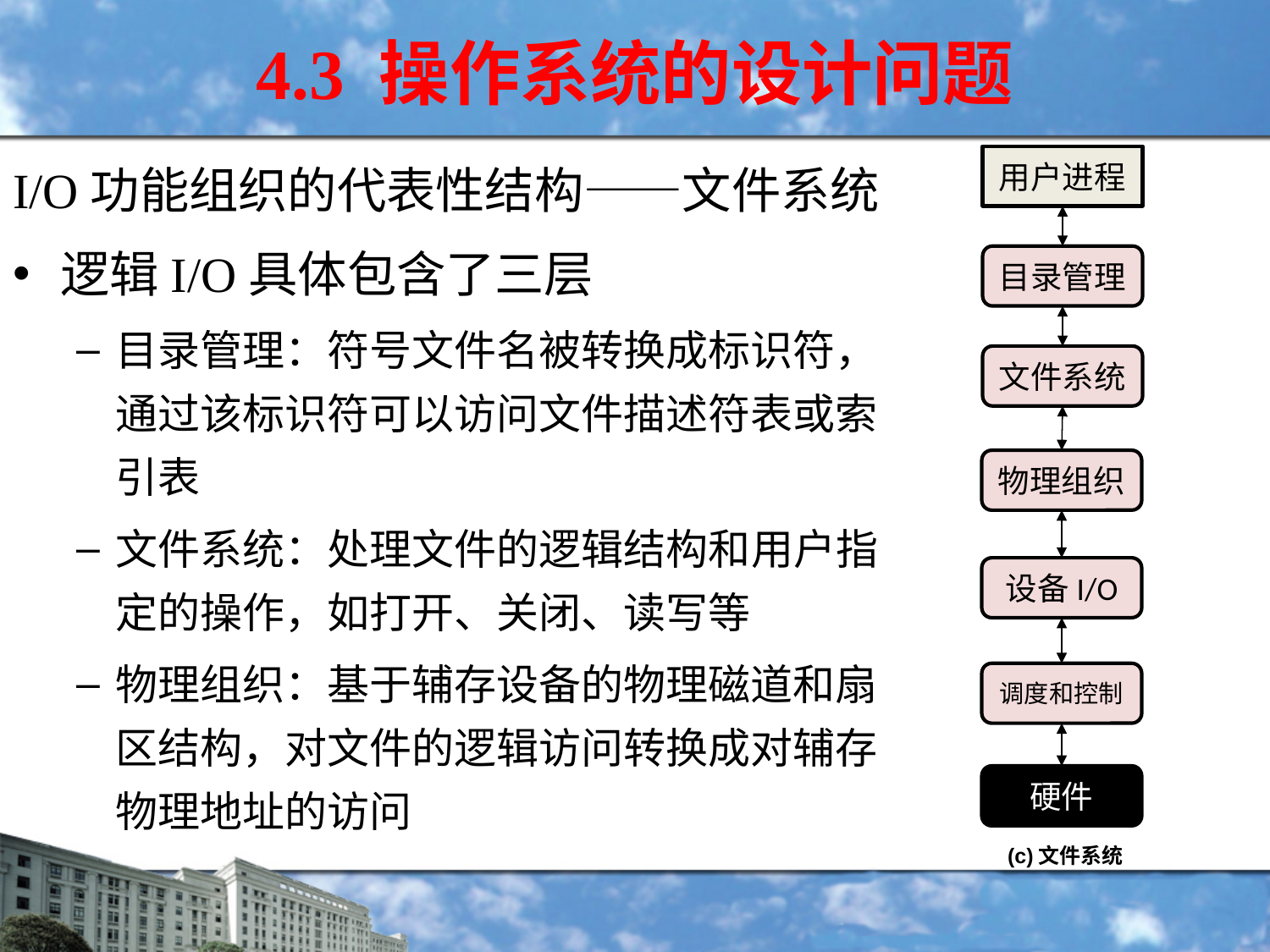

# 4.3 操作系统的设计问题
I/O功能组织的代表性结构——文件系统
逻辑I/O具体包含了三层
目录管理：符号文件名被转换成标识符，通过该标识符可以访问文件描述符表或索引表
文件系统：处理文件的逻辑结构和用户指定的操作，如打开、关闭、读写等
物理组织：基于辅存设备的物理磁道和扇区结构，对文件的逻辑访问转换成对辅存物理地址的访问
用户进程
目录管理
文件系统
物理组织
设备I/O
调度和控制
硬件
(c)文件系统